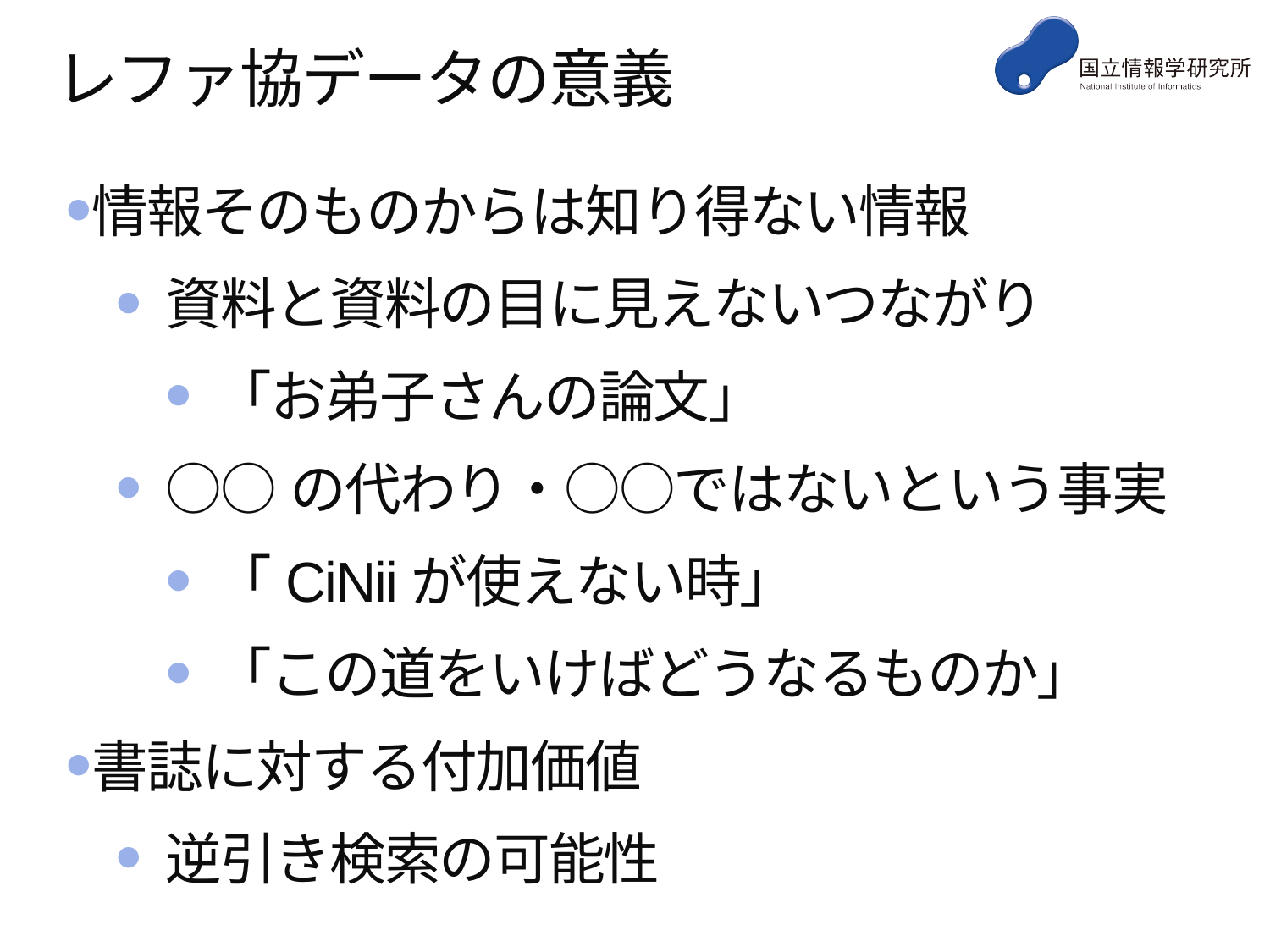

# レファ協データの意義
情報そのものからは知り得ない情報
資料と資料の目に見えないつながり
「お弟子さんの論文」
○○の代わり・○○ではないという事実
「CiNiiが使えない時」
「この道をいけばどうなるものか」
書誌に対する付加価値
逆引き検索の可能性